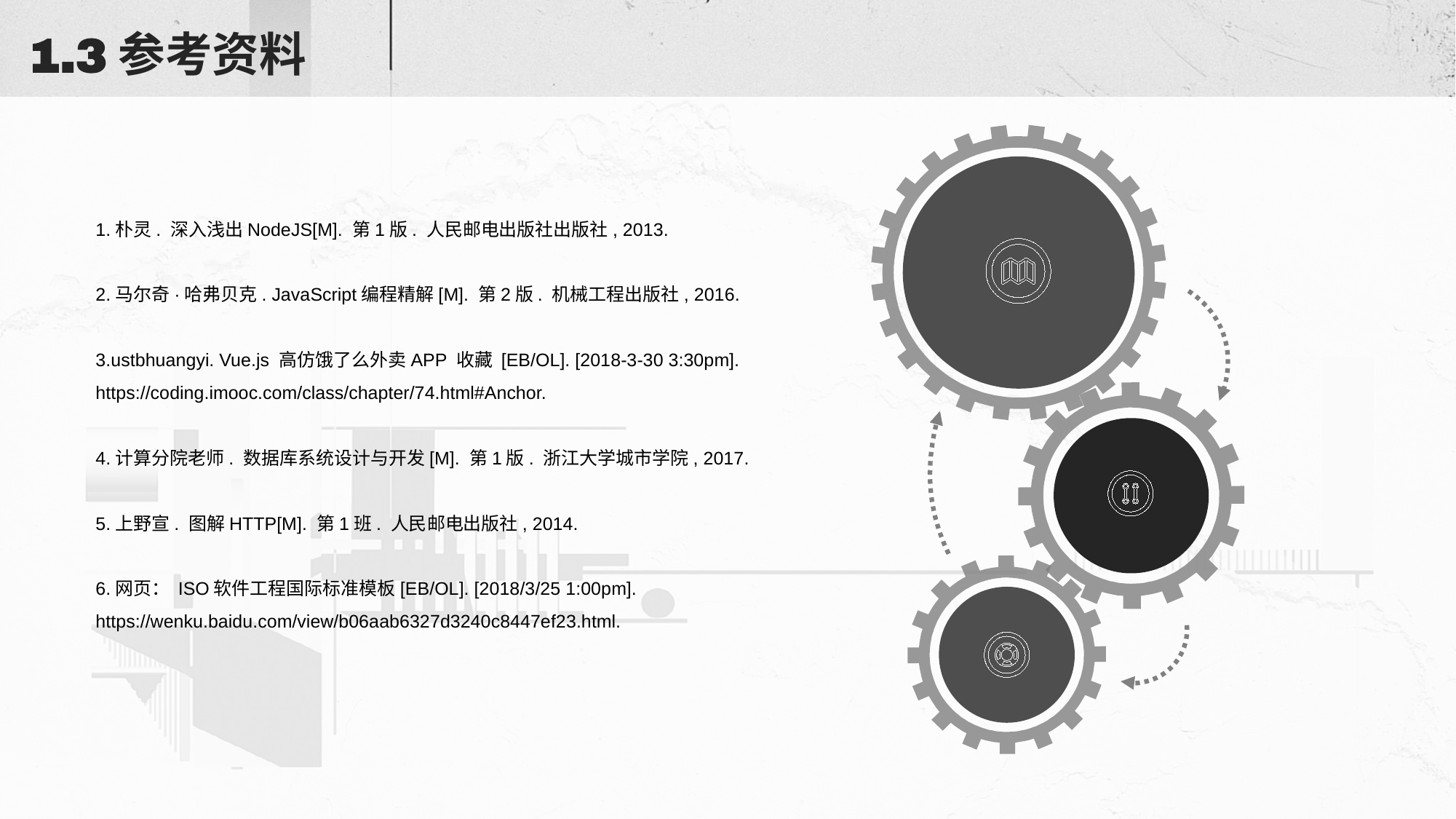

# 1.3参考资料
1.朴灵. 深入浅出NodeJS[M]. 第1版. 人民邮电出版社出版社, 2013.

2.马尔奇·哈弗贝克. JavaScript编程精解[M]. 第2版. 机械工程出版社, 2016.

3.ustbhuangyi. Vue.js 高仿饿了么外卖APP 收藏 [EB/OL]. [2018-3-30 3:30pm].
https://coding.imooc.com/class/chapter/74.html#Anchor.

4.计算分院老师. 数据库系统设计与开发[M]. 第1版. 浙江大学城市学院, 2017.

5.上野宣. 图解HTTP[M]. 第1班. 人民邮电出版社, 2014.

6.网页： ISO软件工程国际标准模板[EB/OL]. [2018/3/25 1:00pm]. https://wenku.baidu.com/view/b06aab6327d3240c8447ef23.html.